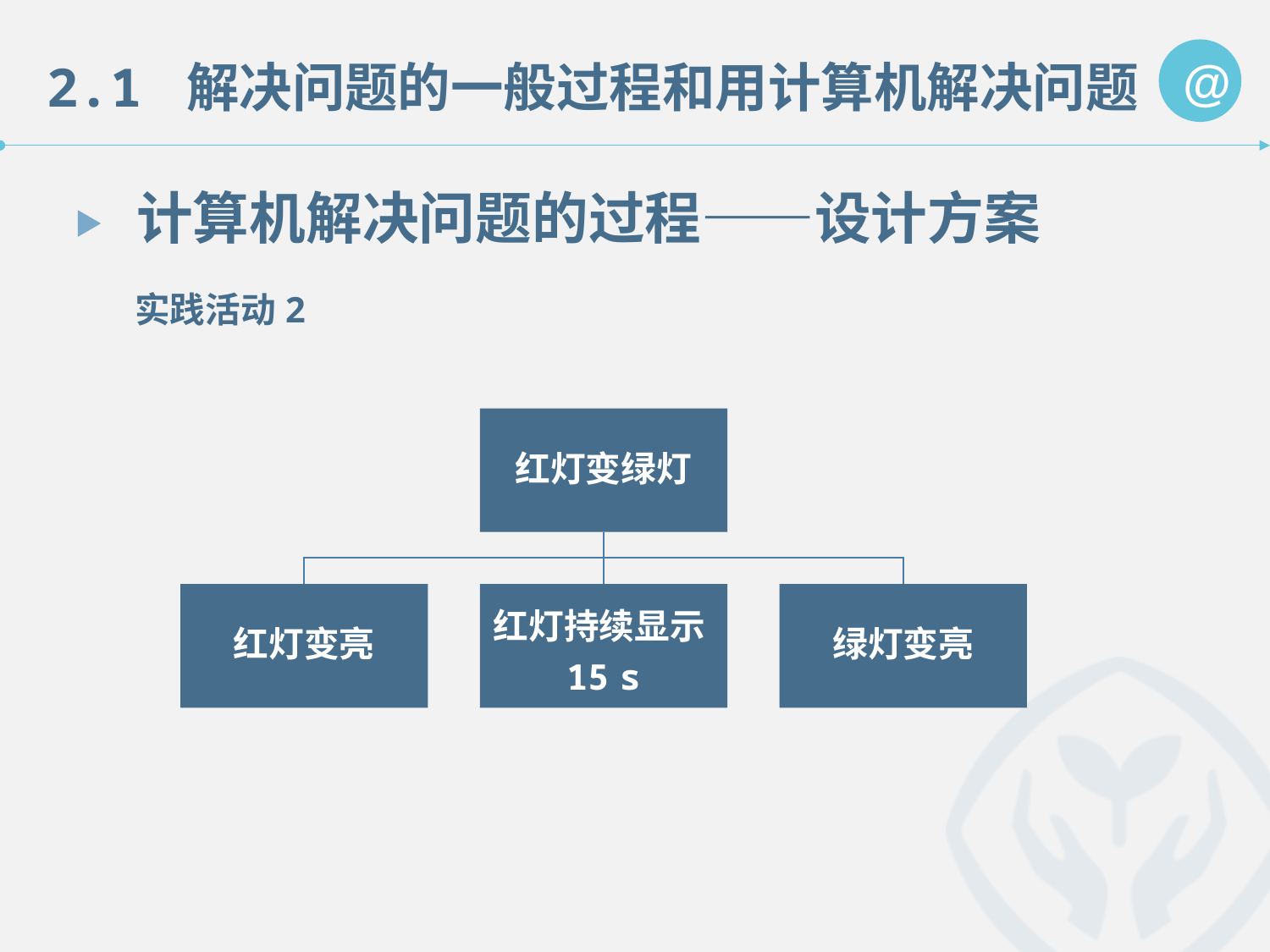

计算机解决问题的过程——设计方案

实践活动2
红灯变绿灯
红灯变亮
红灯持续显示15 s
绿灯变亮